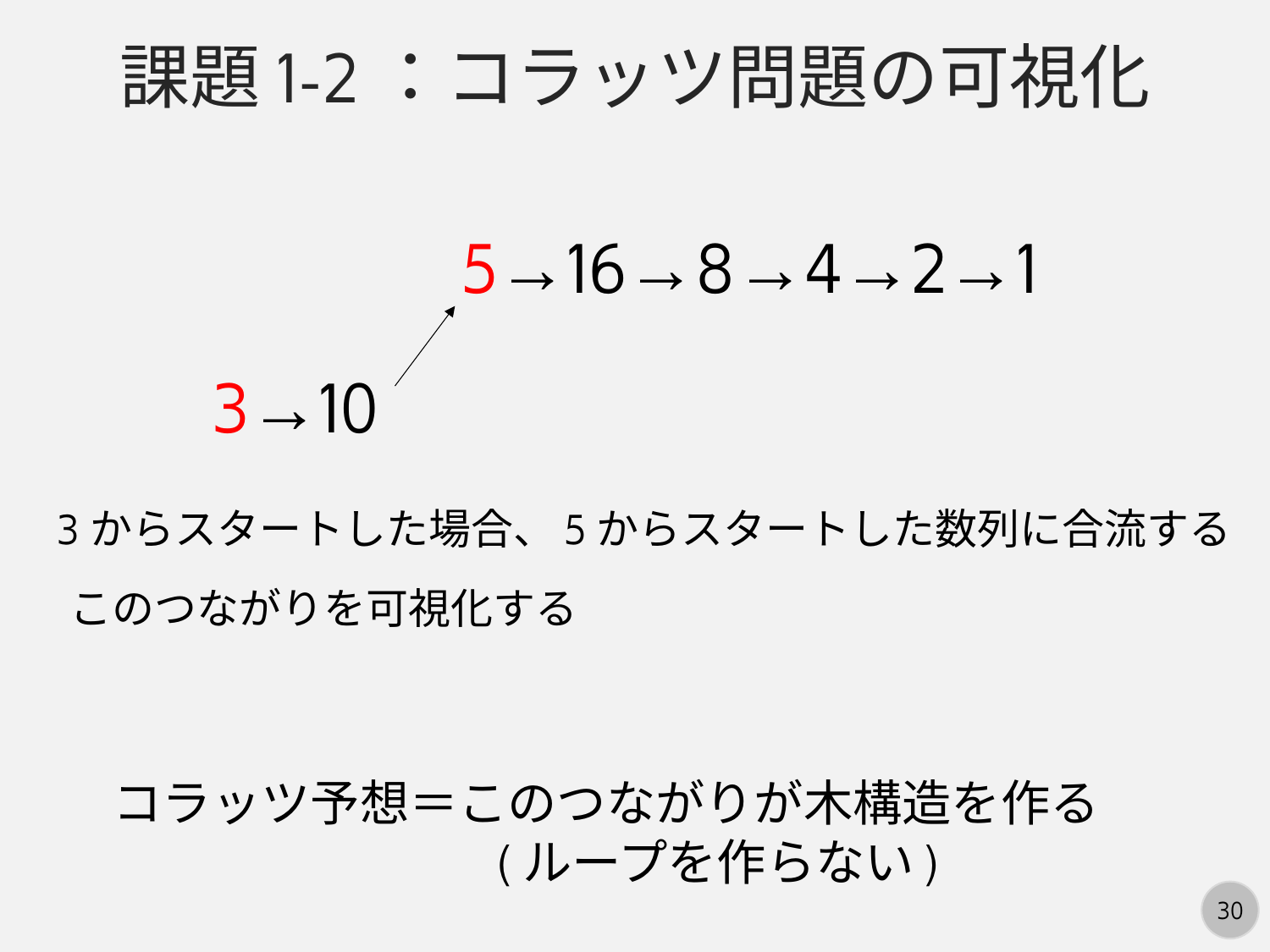

課題1-2：コラッツ問題の可視化
5→16→8→4→2→1
3→10
3からスタートした場合、5からスタートした数列に合流する
このつながりを可視化する
コラッツ予想＝このつながりが木構造を作る
                          (ループを作らない)